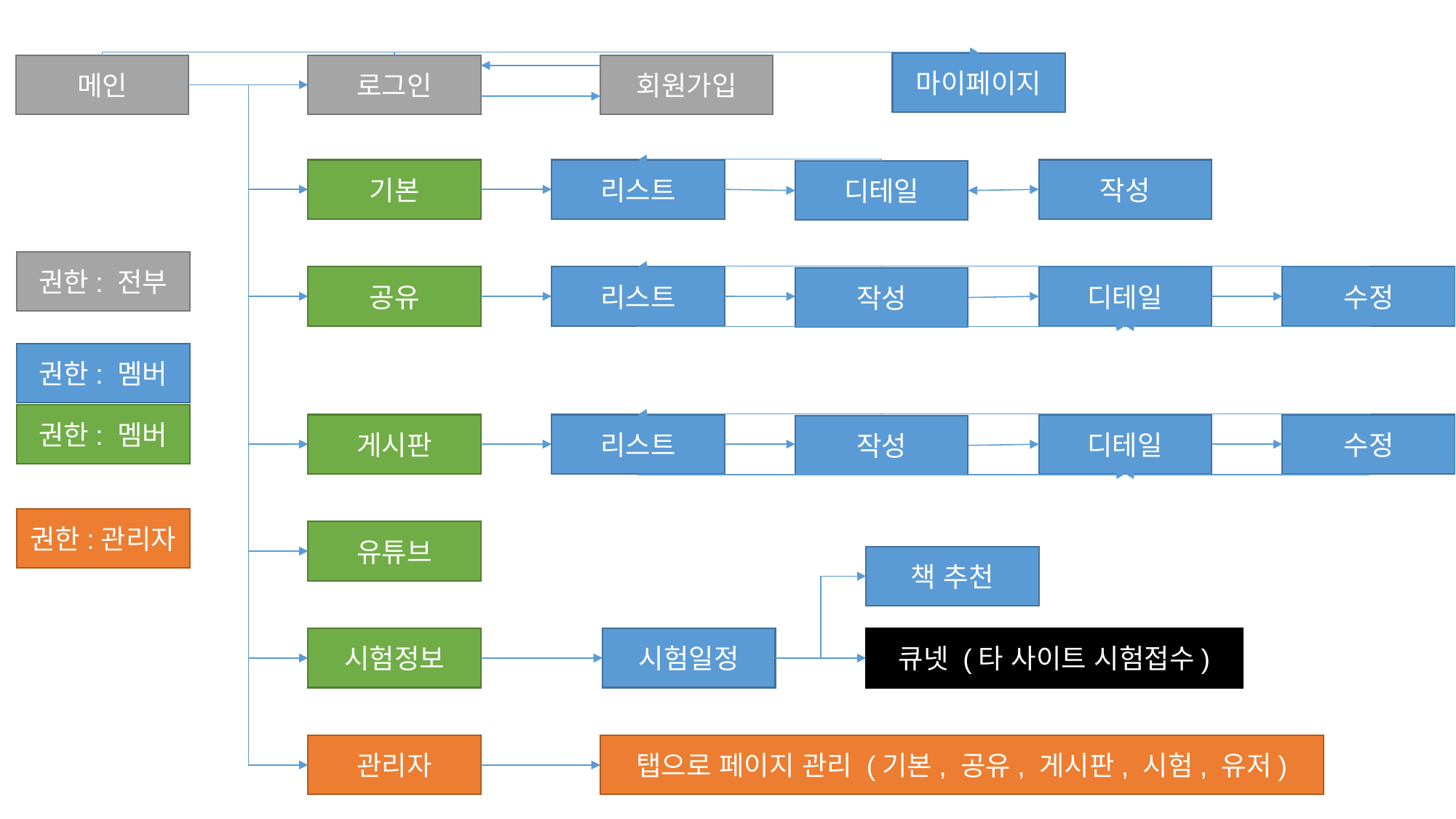

마이페이지
메인
로그인
회원가입
기본
리스트
작성
디테일
권한: 전부
공유
리스트
디테일
수정
작성
권한: 멤버
권한: 멤버
게시판
리스트
디테일
수정
작성
권한:관리자
유튜브
책 추천
시험정보
시험일정
큐넷 (타 사이트 시험접수)
관리자
탭으로 페이지 관리 (기본, 공유, 게시판, 시험, 유저)